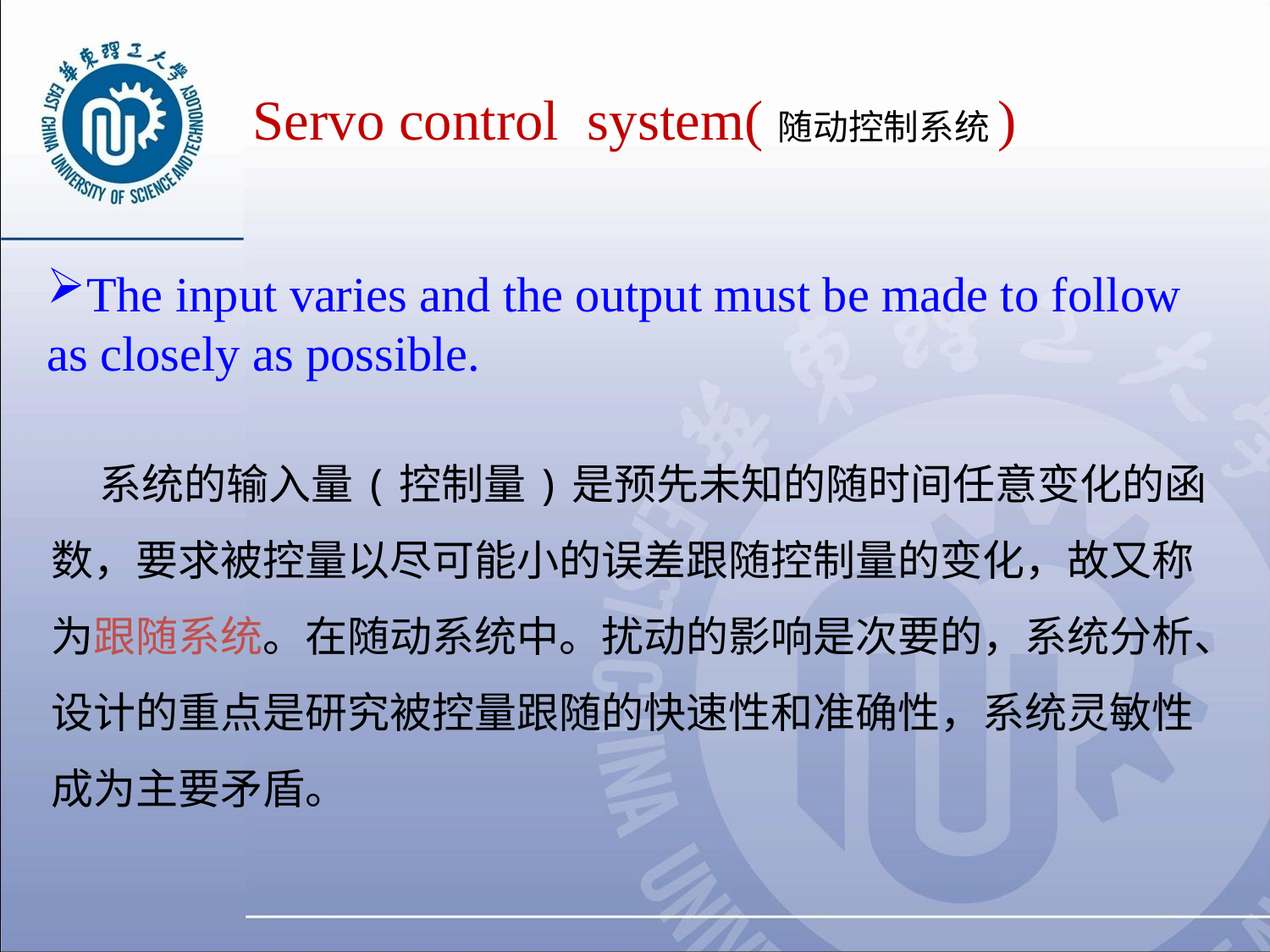

# Servo control  system(随动控制系统)
The input varies and the output must be made to follow as closely as possible.
    系统的输入量(控制量)是预先未知的随时间任意变化的函数，要求被控量以尽可能小的误差跟随控制量的变化，故又称为跟随系统。在随动系统中。扰动的影响是次要的，系统分析、设计的重点是研究被控量跟随的快速性和准确性，系统灵敏性成为主要矛盾。